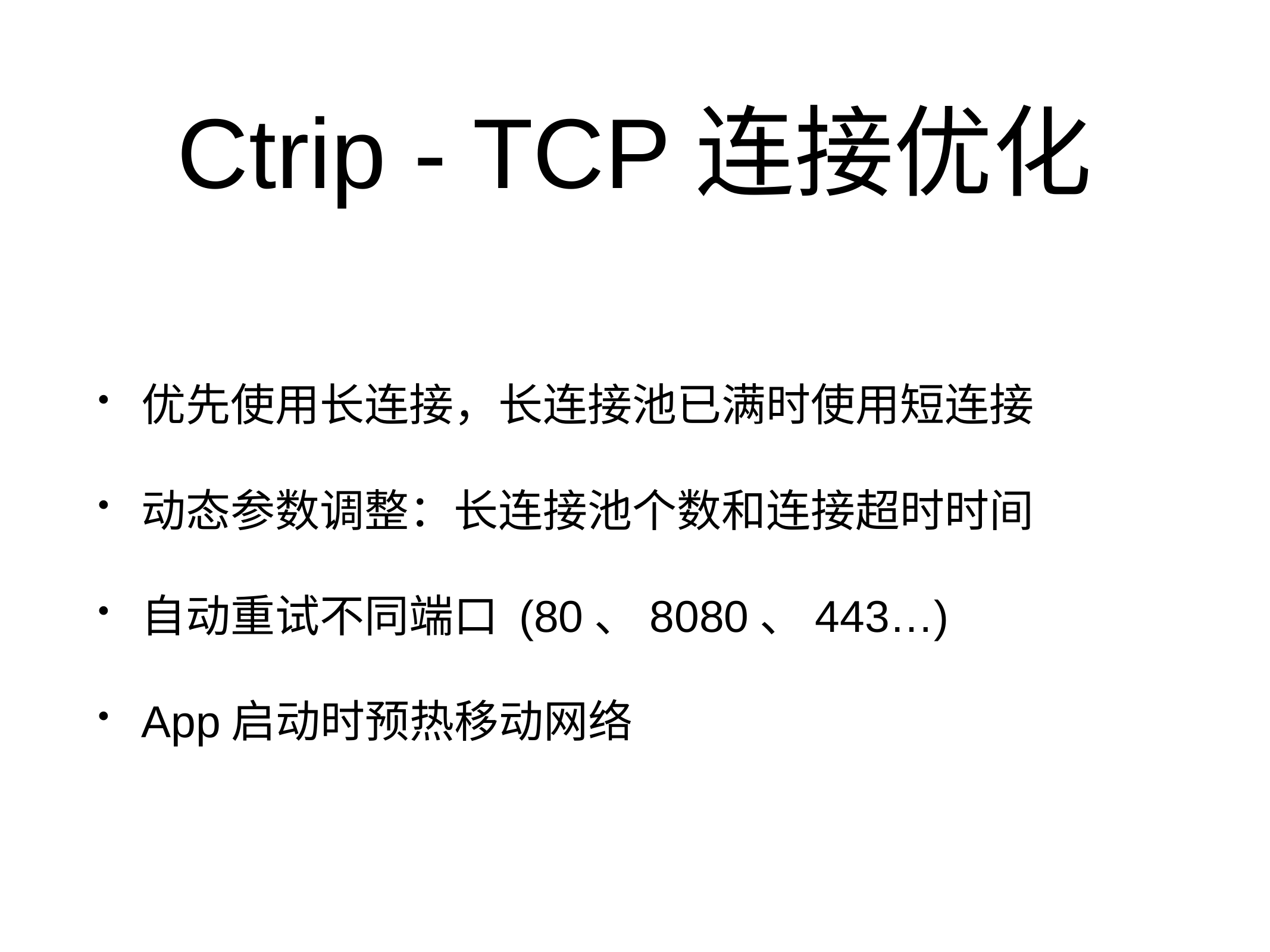

# Ctrip - TCP连接优化
优先使用长连接，长连接池已满时使用短连接
动态参数调整：长连接池个数和连接超时时间
自动重试不同端口 (80、8080、443…)
App启动时预热移动网络